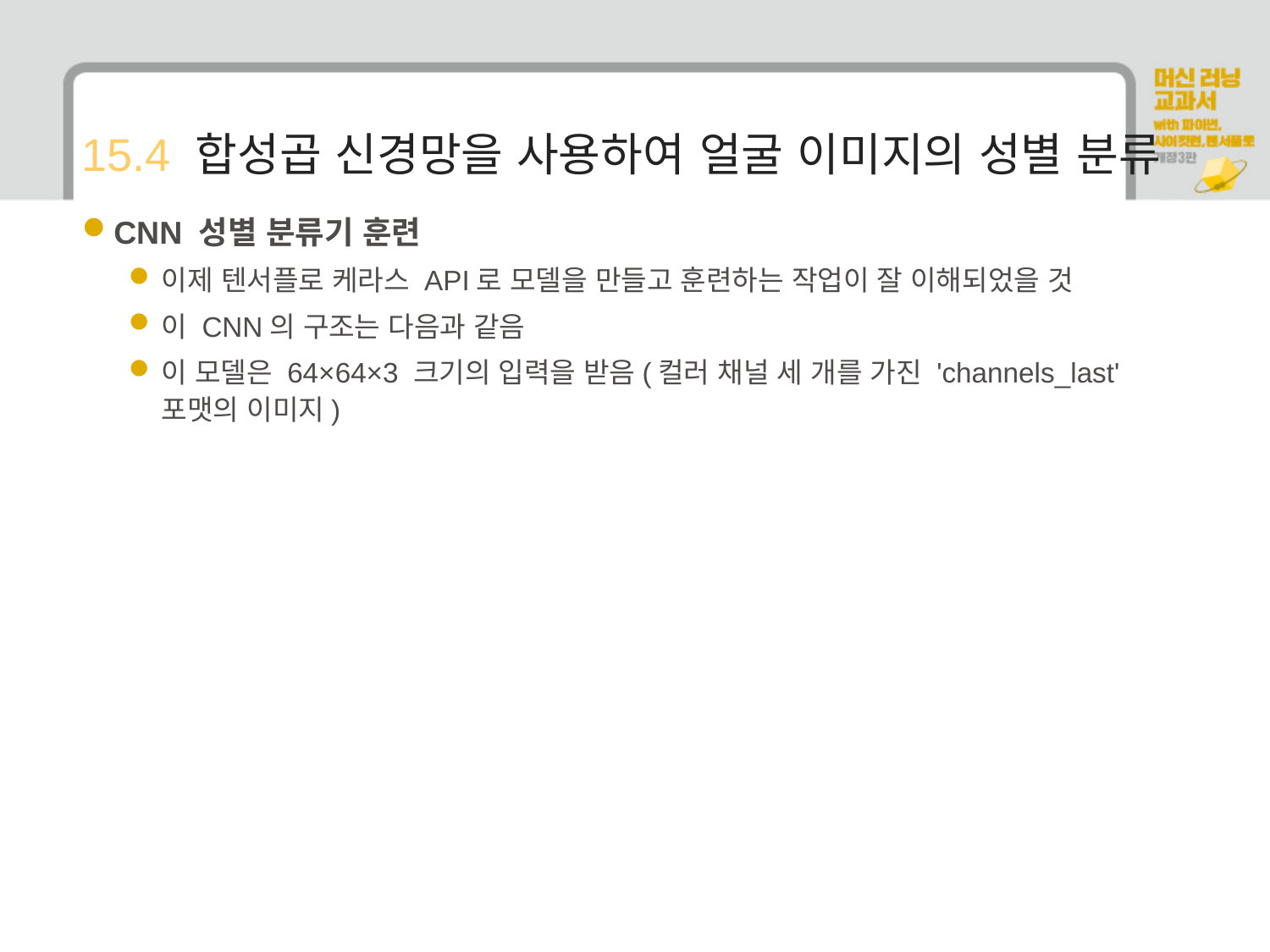

# 15.4 합성곱 신경망을 사용하여 얼굴 이미지의 성별 분류
CNN 성별 분류기 훈련
이제 텐서플로 케라스 API로 모델을 만들고 훈련하는 작업이 잘 이해되었을 것
이 CNN의 구조는 다음과 같음
이 모델은 64×64×3 크기의 입력을 받음(컬러 채널 세 개를 가진 'channels_last' 포맷의 이미지)